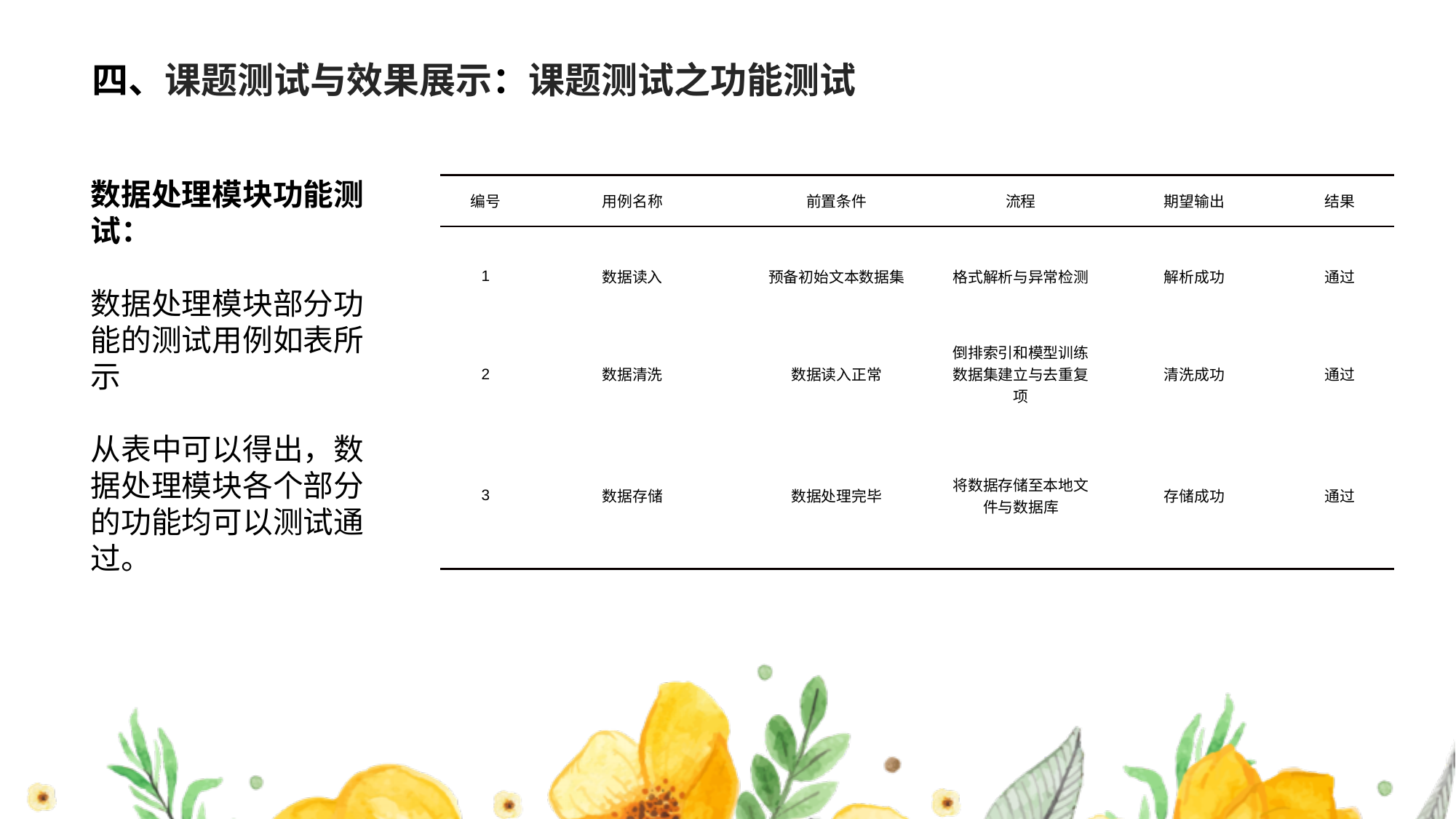

# 四、课题测试与效果展示：课题测试之功能测试
数据处理模块功能测试：

数据处理模块部分功能的测试用例如表所示

从表中可以得出，数据处理模块各个部分的功能均可以测试通过。
| 编号 | 用例名称 | 前置条件 | 流程 | 期望输出 | 结果 |
| --- | --- | --- | --- | --- | --- |
| 1 | 数据读入 | 预备初始文本数据集 | 格式解析与异常检测 | 解析成功 | 通过 |
| 2 | 数据清洗 | 数据读入正常 | 倒排索引和模型训练数据集建立与去重复项 | 清洗成功 | 通过 |
| 3 | 数据存储 | 数据处理完毕 | 将数据存储至本地文件与数据库 | 存储成功 | 通过 |